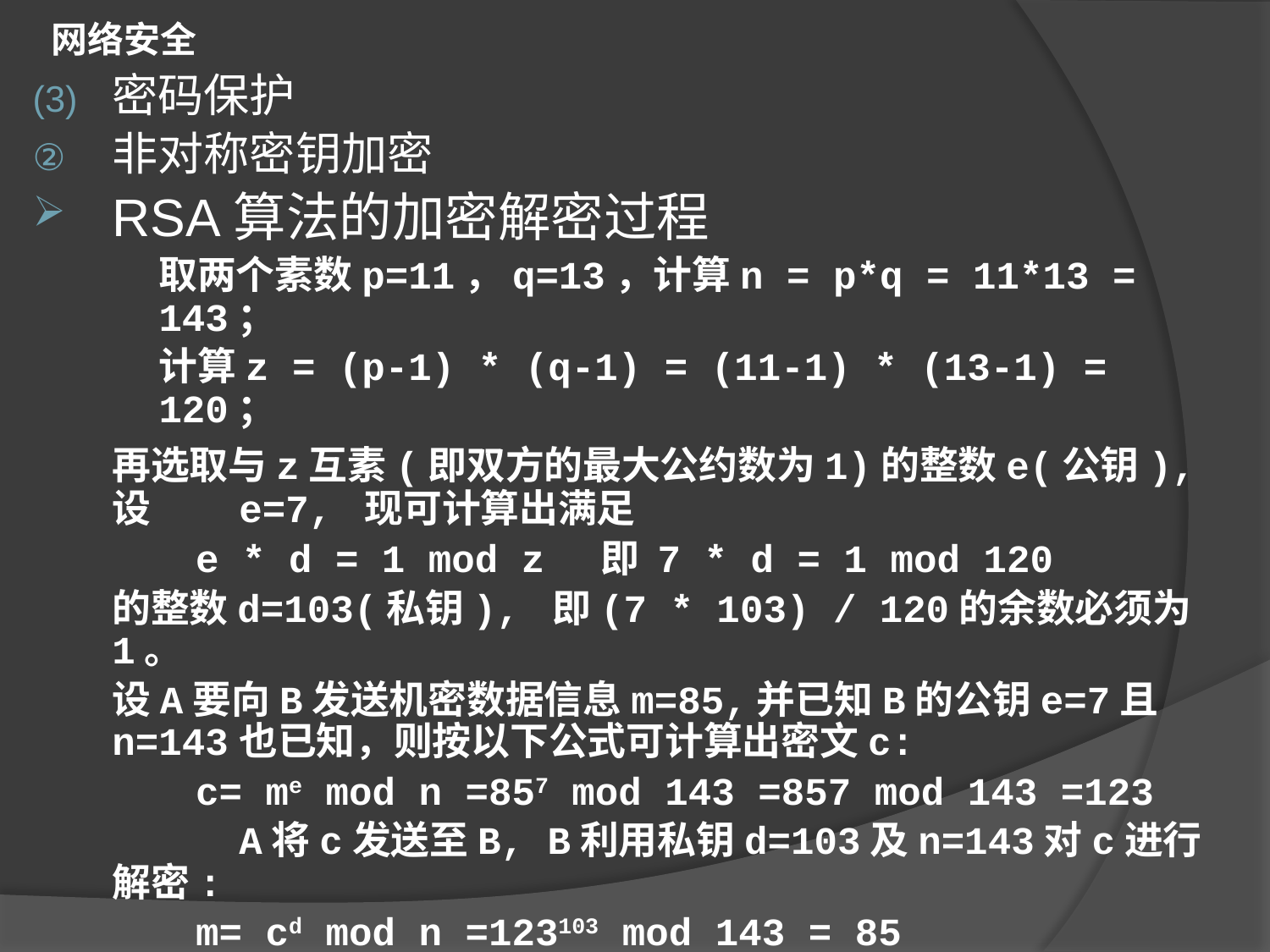

# 网络安全
密码保护
非对称密钥加密
RSA算法的加密解密过程
	取两个素数p=11，q=13，计算n = p*q = 11*13 = 143；
	计算z = (p-1) * (q-1) = (11-1) * (13-1) = 120；
  	再选取与z互素(即双方的最大公约数为1)的整数e(公钥),设	e=7, 现可计算出满足
       e * d = 1 mod z  即 7 * d = 1 mod 120
   	的整数d=103(私钥), 即(7 * 103) / 120的余数必须为1。
   	设A要向B发送机密数据信息m=85,并已知B的公钥e=7且n=143	也已知，则按以下公式可计算出密文c:
       c= me mod n =857 mod 143 =857 mod 143 =123
   		A将c发送至B, B利用私钥d=103及n=143对c进行解密:
       m= cd mod n =123103 mod 143 = 85
   	RSA算法的精妙之处在于当p、q非常巨大，如各达到21024以上	即使n和e公开，也无法推算出私钥d。因为按现有计算机的算力在几年内无法把n分解成p、q。